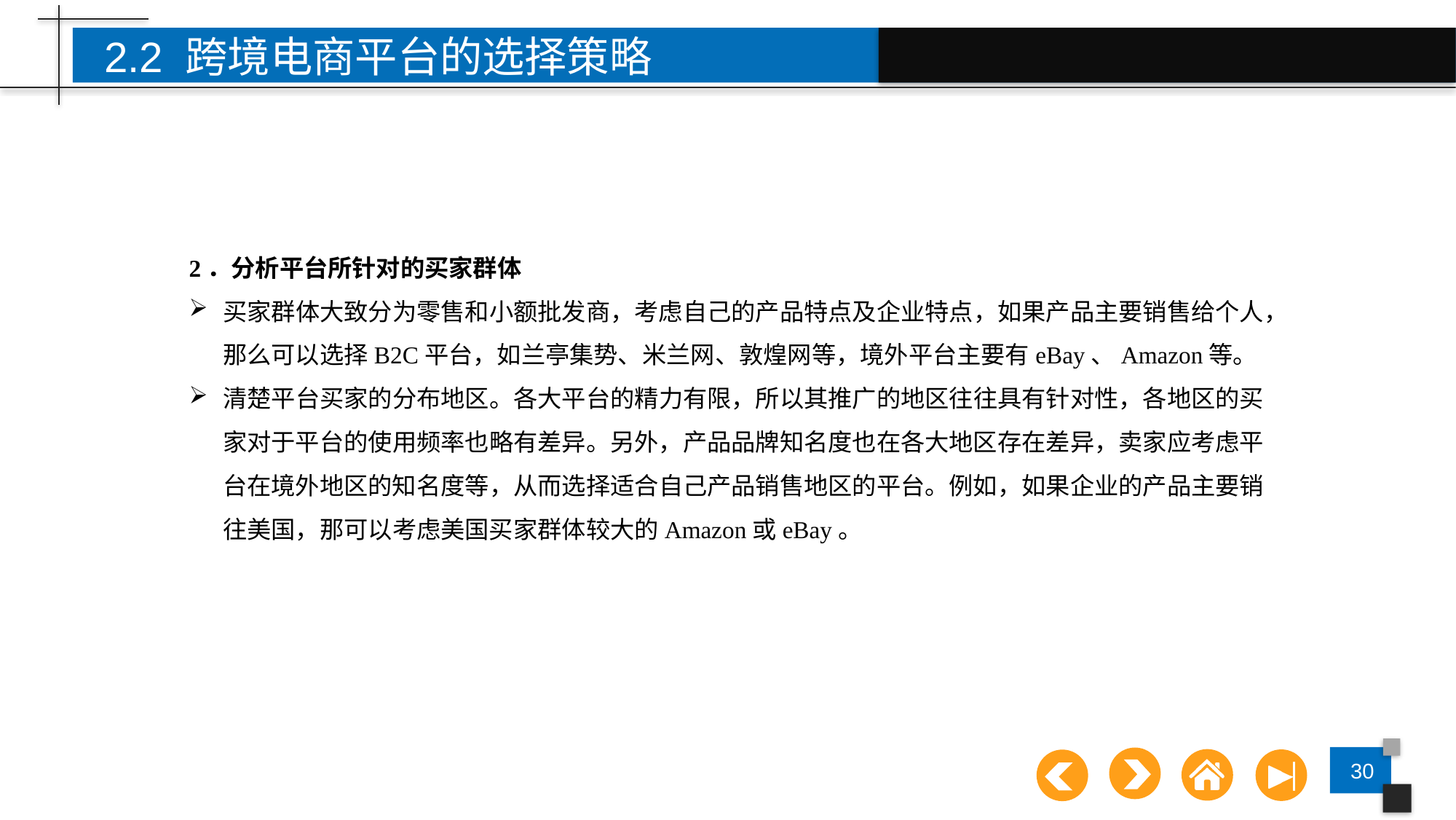

2.2 跨境电商平台的选择策略
2．分析平台所针对的买家群体
买家群体大致分为零售和小额批发商，考虑自己的产品特点及企业特点，如果产品主要销售给个人，那么可以选择B2C平台，如兰亭集势、米兰网、敦煌网等，境外平台主要有eBay、Amazon等。
清楚平台买家的分布地区。各大平台的精力有限，所以其推广的地区往往具有针对性，各地区的买家对于平台的使用频率也略有差异。另外，产品品牌知名度也在各大地区存在差异，卖家应考虑平台在境外地区的知名度等，从而选择适合自己产品销售地区的平台。例如，如果企业的产品主要销往美国，那可以考虑美国买家群体较大的Amazon或eBay。